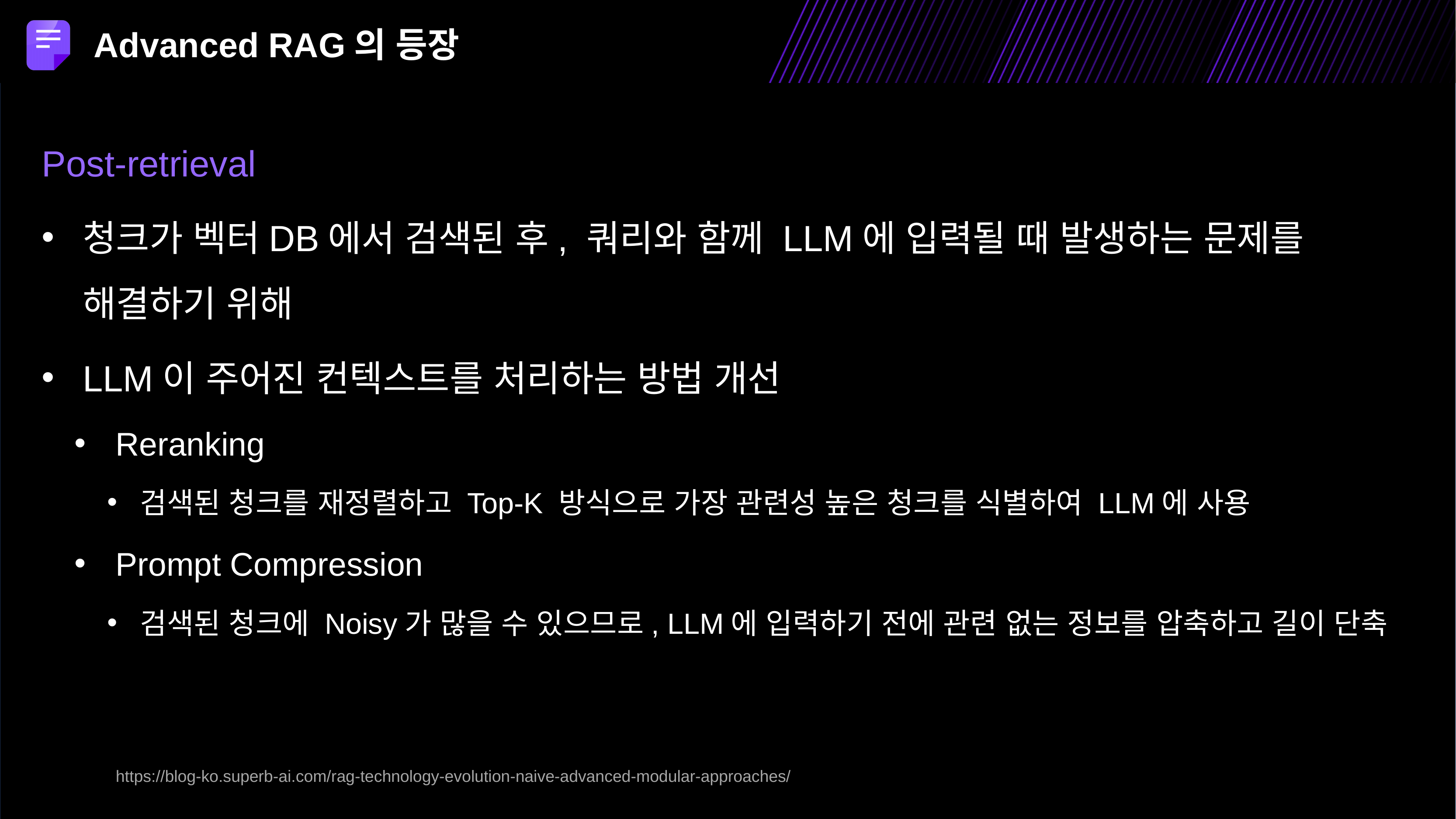

Advanced RAG의 등장
Post-retrieval
청크가 벡터DB에서 검색된 후, 쿼리와 함께 LLM에 입력될 때 발생하는 문제를 해결하기 위해
LLM이 주어진 컨텍스트를 처리하는 방법 개선
Reranking
검색된 청크를 재정렬하고 Top-K 방식으로 가장 관련성 높은 청크를 식별하여 LLM에 사용
Prompt Compression
검색된 청크에 Noisy가 많을 수 있으므로, LLM에 입력하기 전에 관련 없는 정보를 압축하고 길이 단축

https://blog-ko.superb-ai.com/rag-technology-evolution-naive-advanced-modular-approaches/